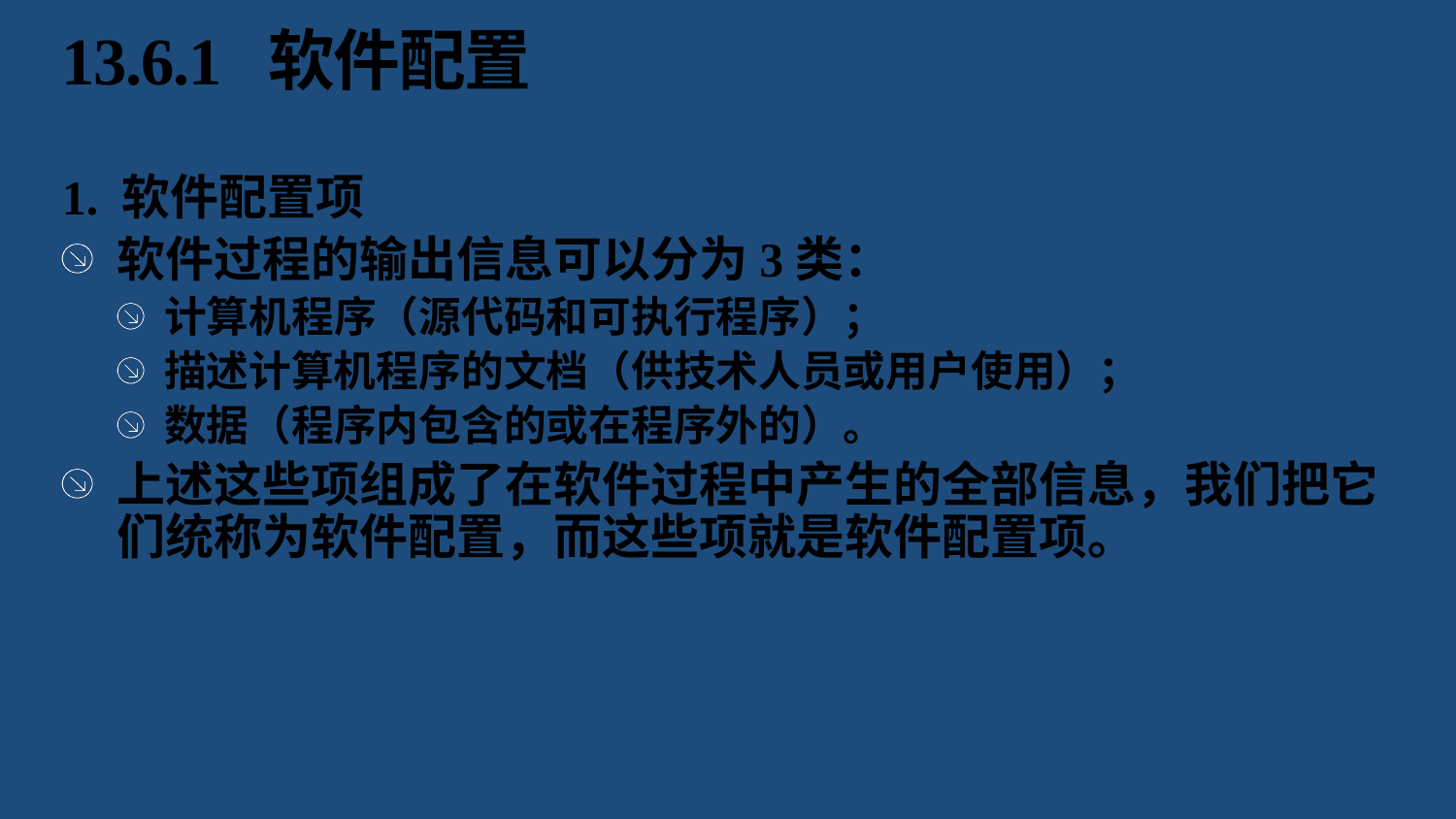

# 13.6.1  软件配置
1. 软件配置项
软件过程的输出信息可以分为3类：
计算机程序（源代码和可执行程序）；
描述计算机程序的文档（供技术人员或用户使用）；
数据（程序内包含的或在程序外的）。
上述这些项组成了在软件过程中产生的全部信息，我们把它们统称为软件配置，而这些项就是软件配置项。